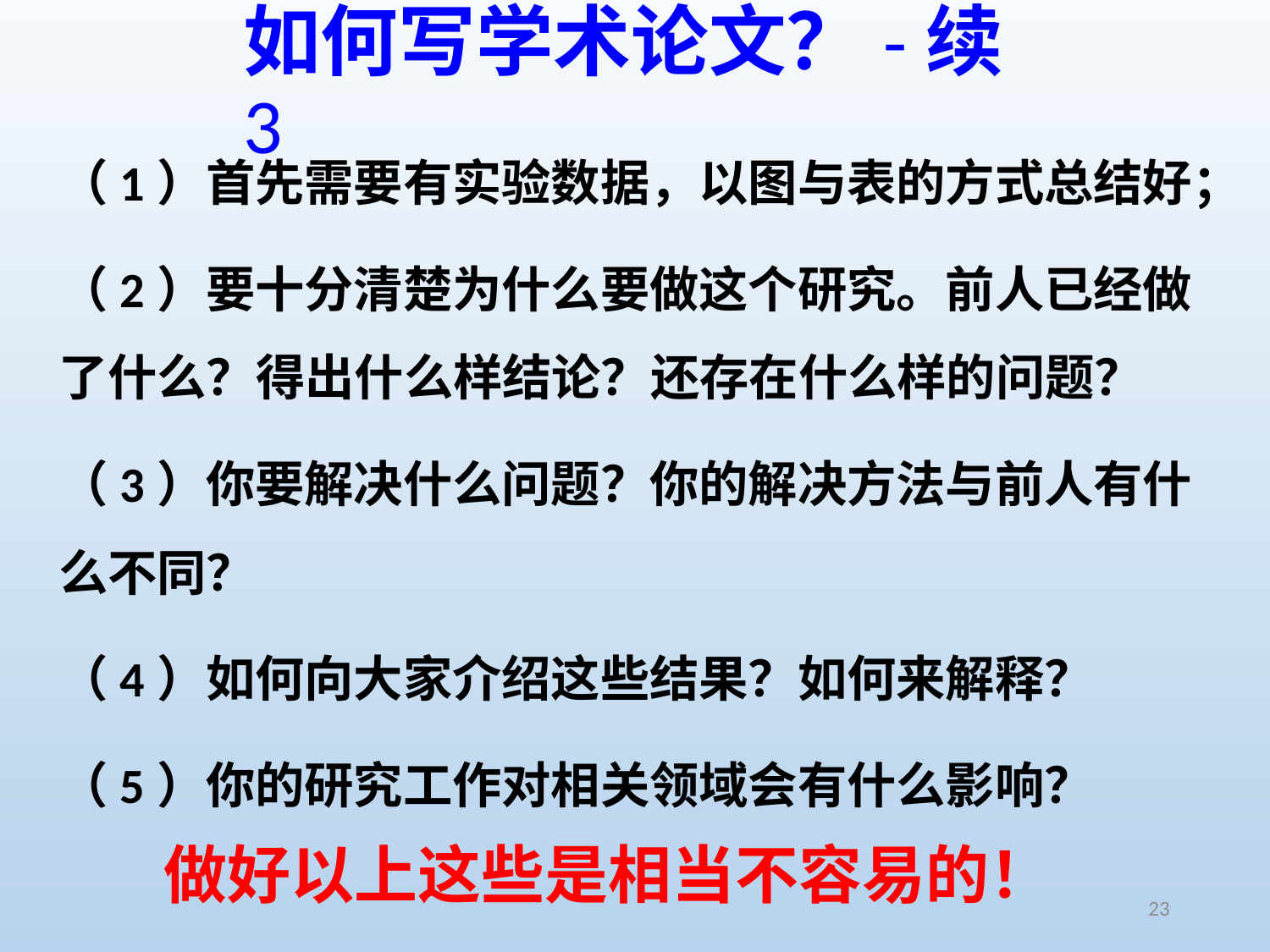

# 如何写学术论文？-续3
（1）首先需要有实验数据，以图与表的方式总结好；
（2）要十分清楚为什么要做这个研究。前人已经做了什么？得出什么样结论？还存在什么样的问题？
（3）你要解决什么问题？你的解决方法与前人有什么不同？
（4）如何向大家介绍这些结果？如何来解释？
（5）你的研究工作对相关领域会有什么影响？
做好以上这些是相当不容易的！
23